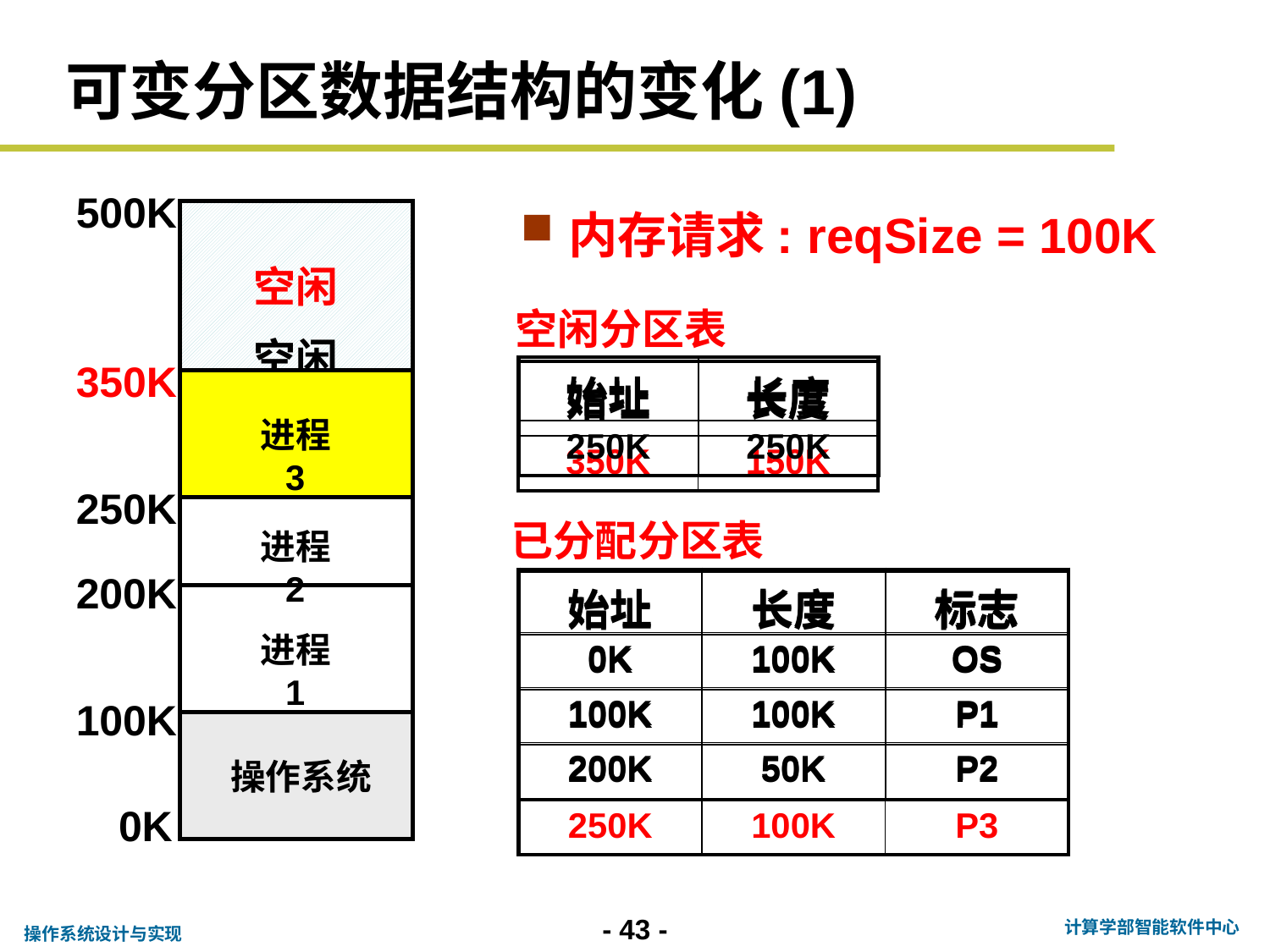

# 可变分区数据结构的变化(1)
500K
内存请求: reqSize = 100K

空闲
空闲分区表
空闲
350K
| 始址 | 长度 |
| --- | --- |
| 250K | 250K |
| 始址 | 长度 |
| --- | --- |
| 350K | 150K |

进程3
250K

已分配分区表
进程2
200K
| 始址 | 长度 | 标志 |
| --- | --- | --- |
| 0K | 100K | OS |
| 100K | 100K | P1 |
| 200K | 50K | P2 |
| 始址 | 长度 | 标志 |
| --- | --- | --- |
| 0K | 100K | OS |
| 100K | 100K | P1 |
| 200K | 50K | P2 |
| 250K | 100K | P3 |

进程1
100K

操作系统
0K